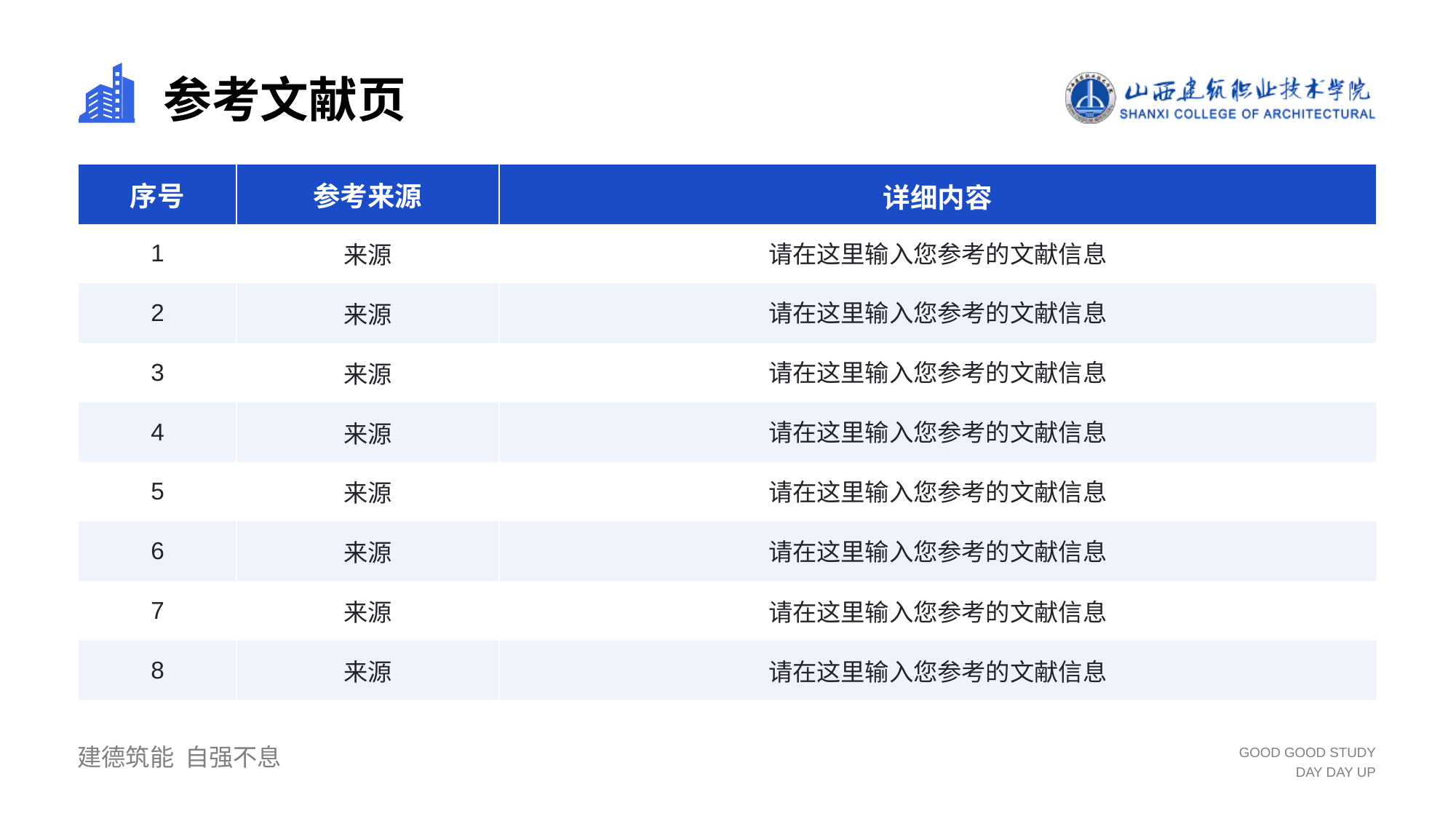

# 参考文献页
| 序号 | 参考来源 | 详细内容 |
| --- | --- | --- |
| 1 | 来源 | 请在这里输入您参考的文献信息 |
| 2 | 来源 | 请在这里输入您参考的文献信息 |
| 3 | 来源 | 请在这里输入您参考的文献信息 |
| 4 | 来源 | 请在这里输入您参考的文献信息 |
| 5 | 来源 | 请在这里输入您参考的文献信息 |
| 6 | 来源 | 请在这里输入您参考的文献信息 |
| 7 | 来源 | 请在这里输入您参考的文献信息 |
| 8 | 来源 | 请在这里输入您参考的文献信息 |
一页不够多来几页,堆积到一起容易显得杂乱哦~